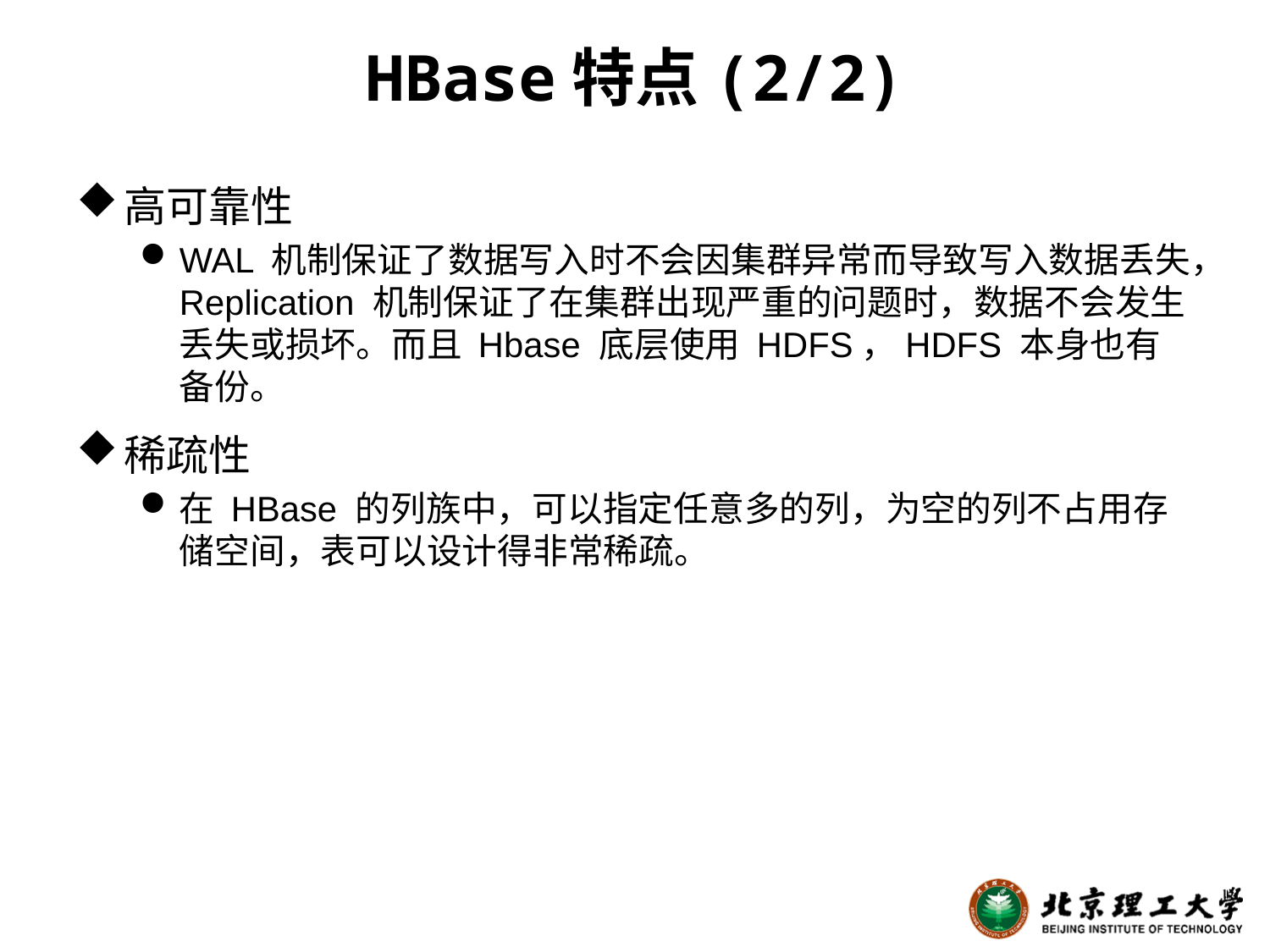

# HBase特点(2/2)
高可靠性
WAL 机制保证了数据写入时不会因集群异常而导致写入数据丢失，Replication 机制保证了在集群出现严重的问题时，数据不会发生丢失或损坏。而且 Hbase 底层使用 HDFS，HDFS 本身也有备份。
稀疏性
在 HBase 的列族中，可以指定任意多的列，为空的列不占用存储空间，表可以设计得非常稀疏。